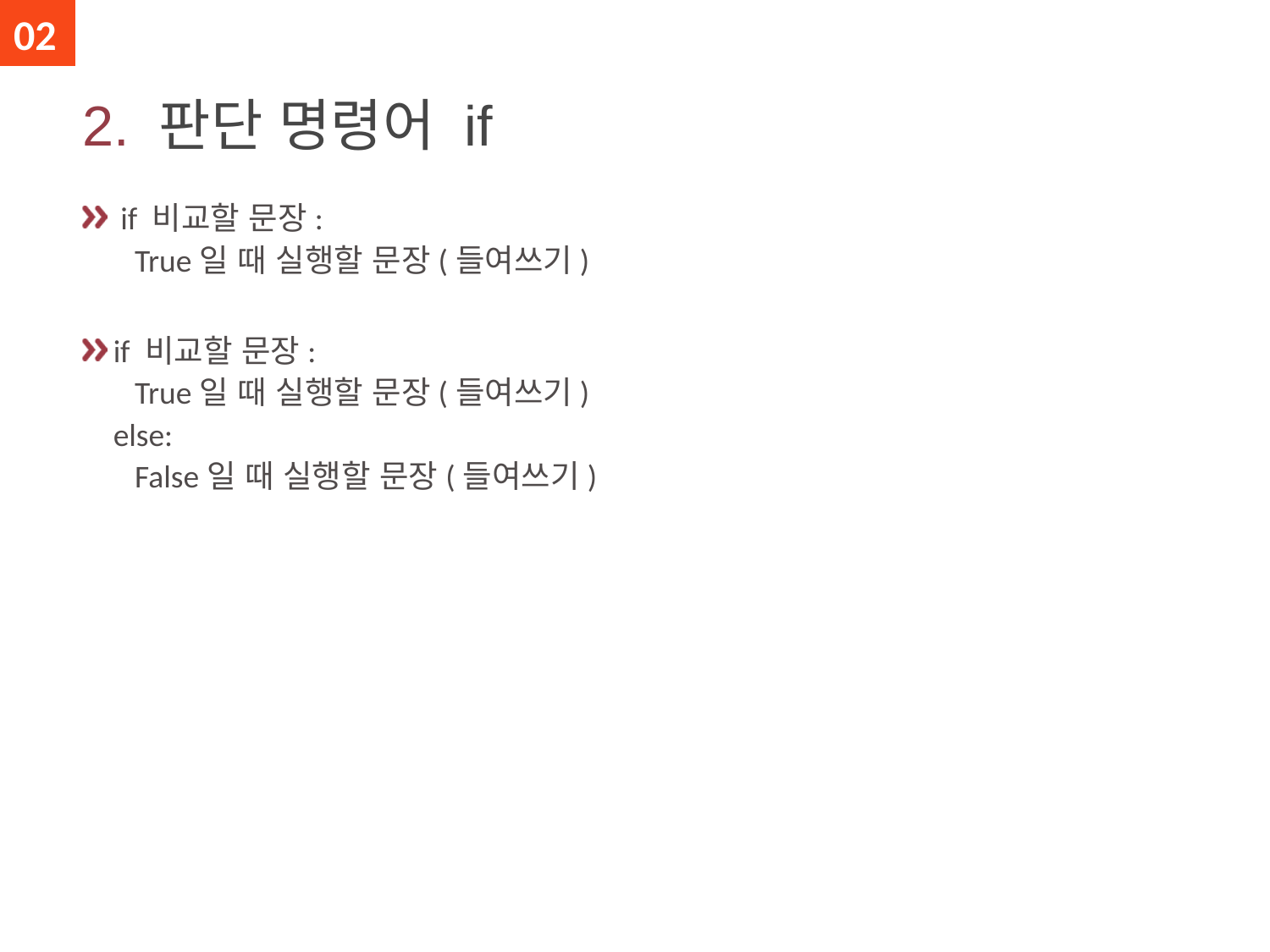

02
# 2. 판단 명령어 if
 if 비교할 문장:
   True일 때 실행할 문장(들여쓰기)
if 비교할 문장:
   True일 때 실행할 문장(들여쓰기)
else:
   False일 때 실행할 문장(들여쓰기)